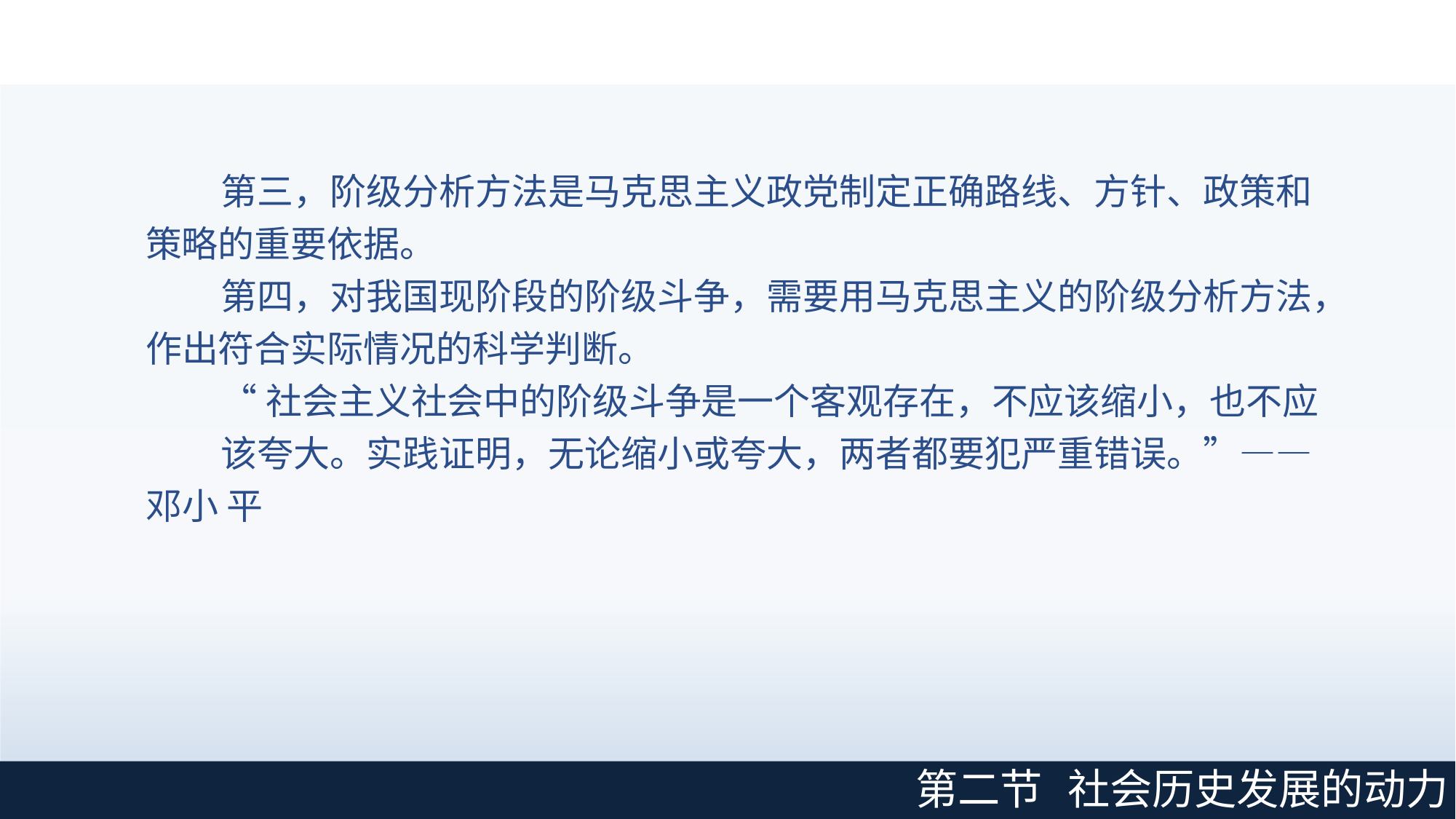

# 二、阶级斗争和社会革命在阶级社会发展中的作用

第三，阶级分析方法是马克思主义政党制定正确路线、方针、政策和 策略的重要依据。
第四，对我国现阶段的阶级斗争，需要用马克思主义的阶级分析方法， 作出符合实际情况的科学判断。
“社会主义社会中的阶级斗争是一个客观存在，不应该缩小，也不应
该夸大。实践证明，无论缩小或夸大，两者都要犯严重错误。”——邓小 平
第二节
社会历史发展的动力